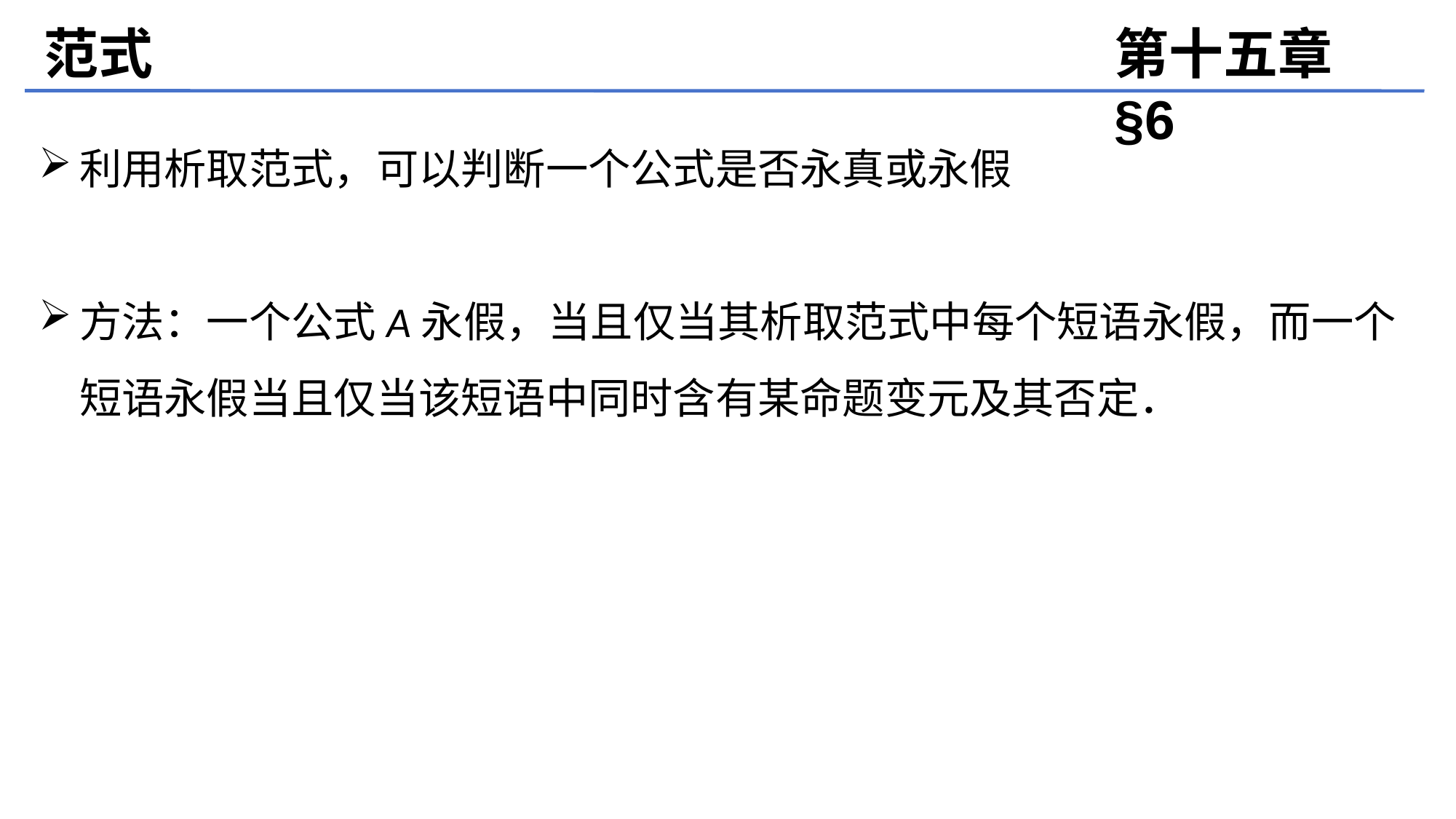

范式
第十五章 §6
利用析取范式，可以判断一个公式是否永真或永假

方法：一个公式A永假，当且仅当其析取范式中每个短语永假，而一个短语永假当且仅当该短语中同时含有某命题变元及其否定．